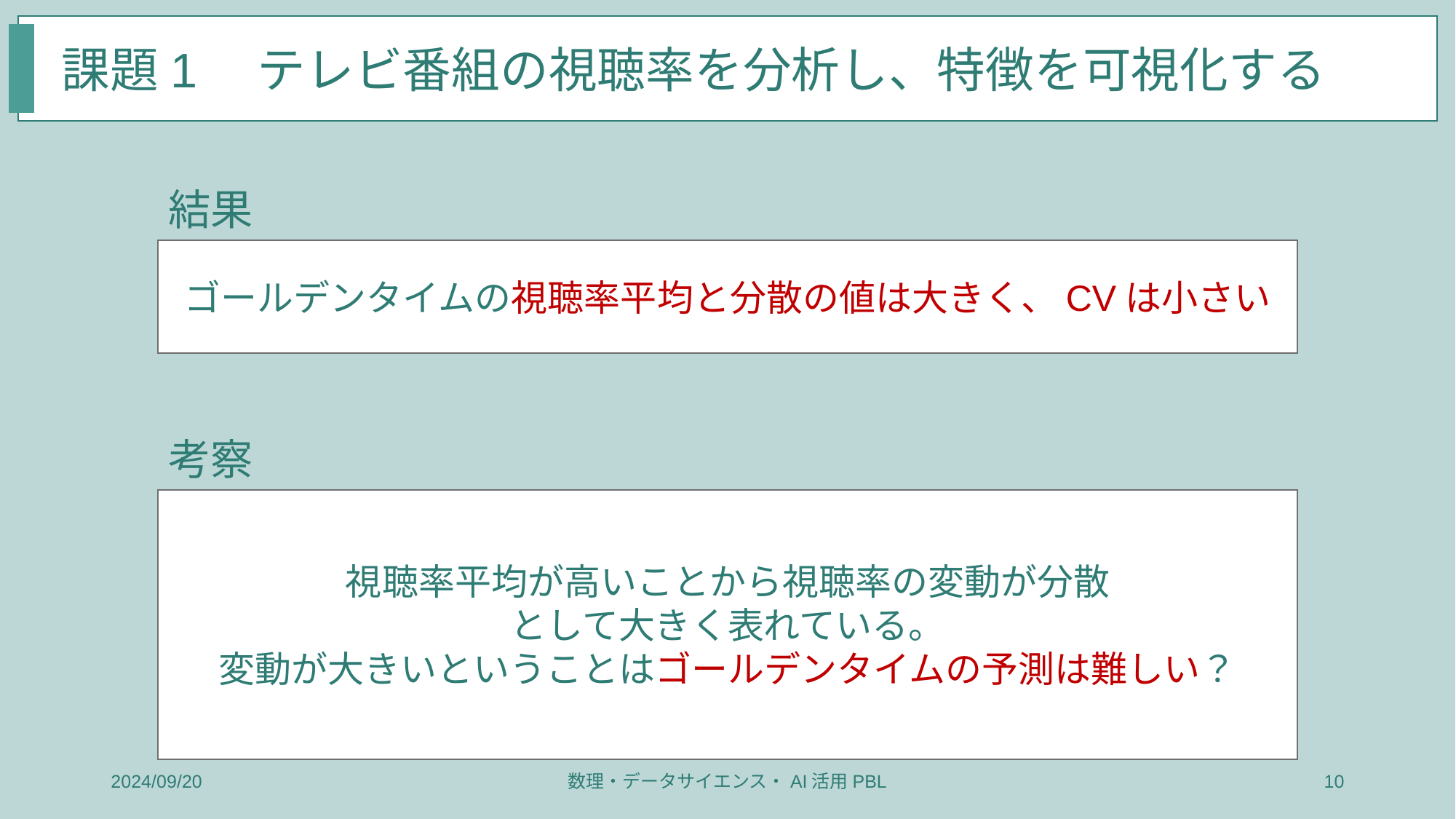

課題1　テレビ番組の視聴率を分析し、特徴を可視化する
結果
ゴールデンタイムの視聴率平均と分散の値は大きく、CVは小さい
考察
視聴率平均が高いことから視聴率の変動が分散
として大きく表れている。
変動が大きいということはゴールデンタイムの予測は難しい？
2024/09/20
数理・データサイエンス・AI活用PBL
10